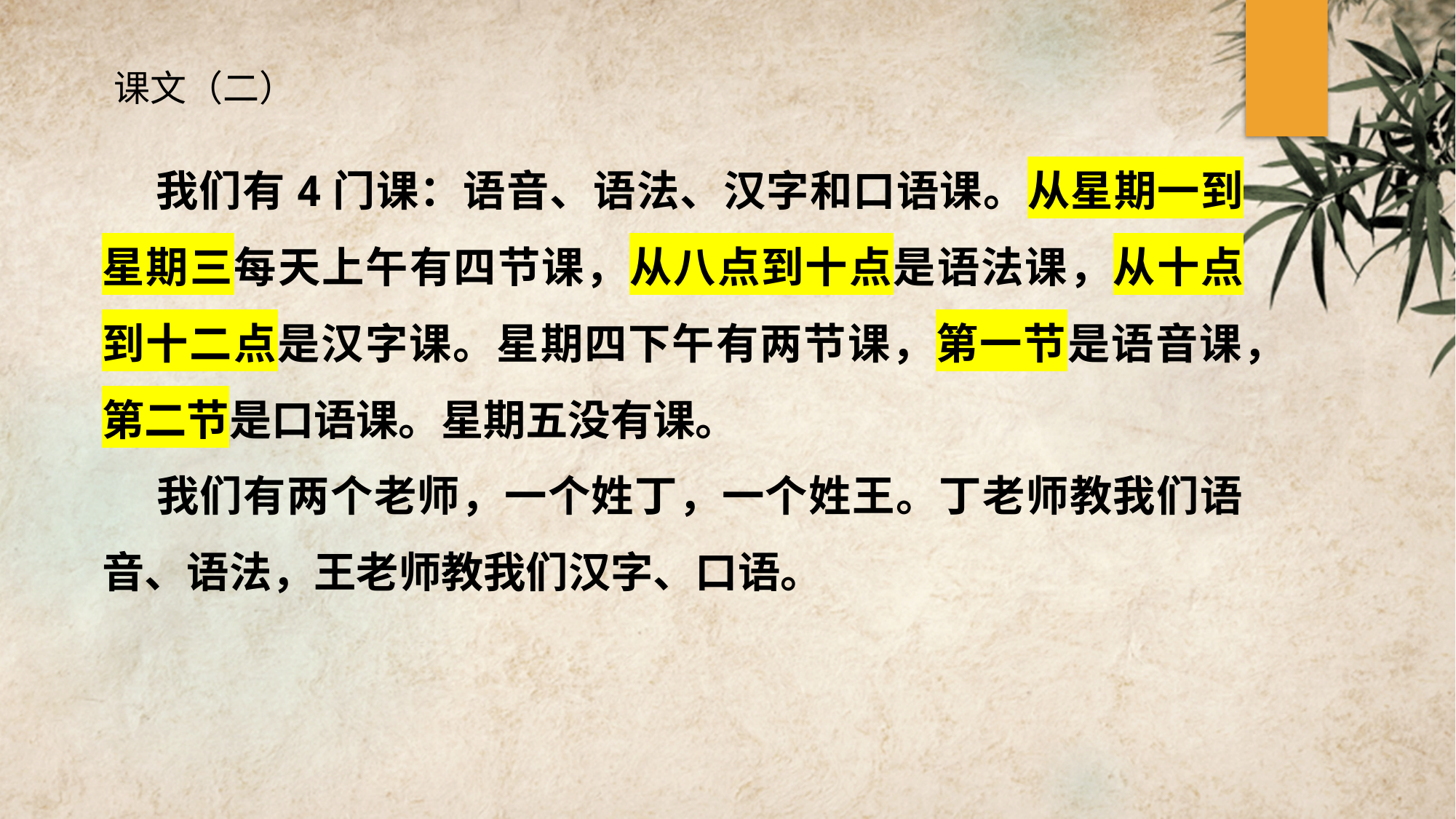

课文（二）
    我们有4门课：语音、语法、汉字和口语课。从星期一到星期三每天上午有四节课，从八点到十点是语法课，从十点到十二点是汉字课。星期四下午有两节课，第一节是语音课，第二节是口语课。星期五没有课。
    我们有两个老师，一个姓丁，一个姓王。丁老师教我们语音、语法，王老师教我们汉字、口语。